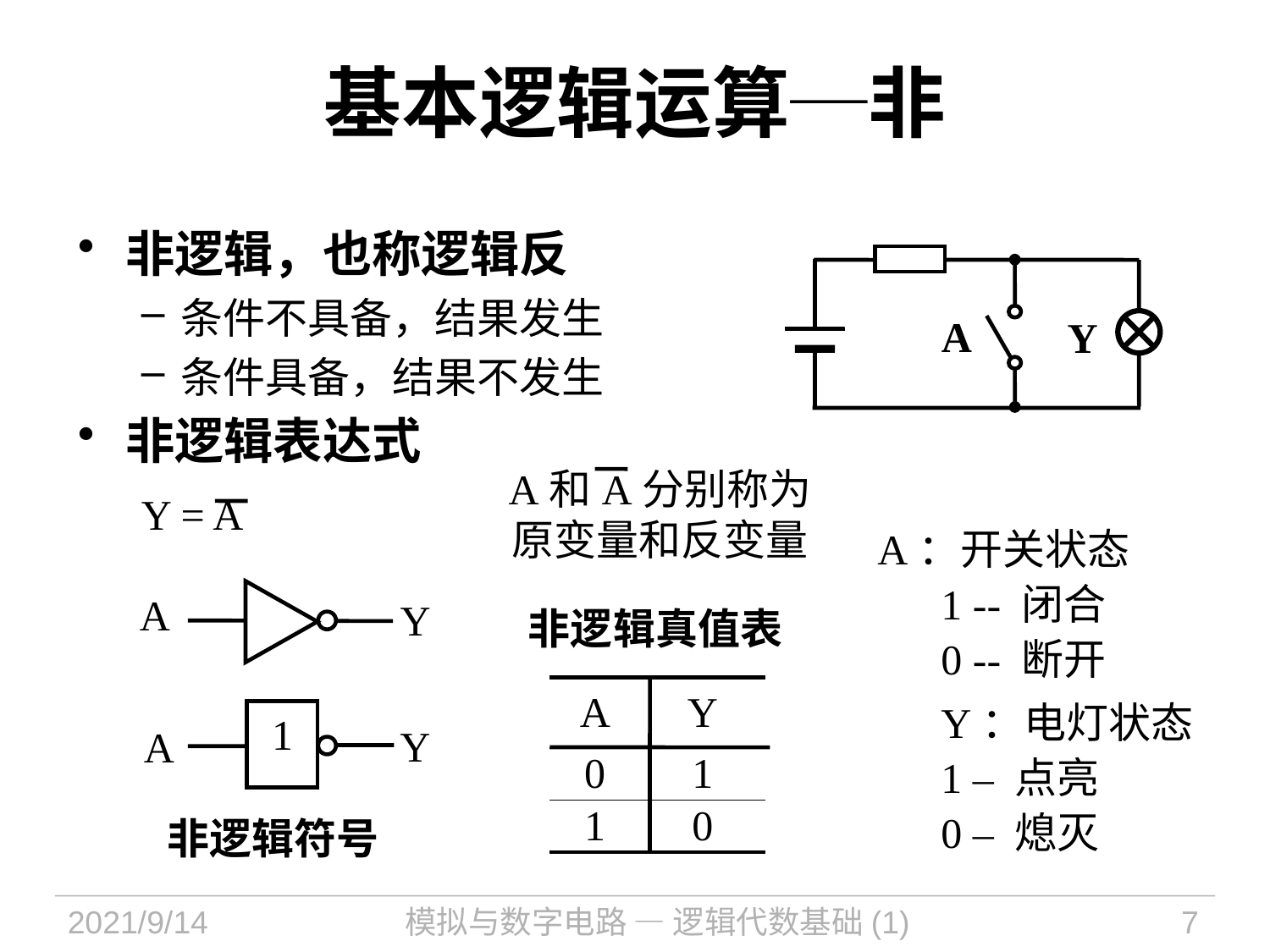

# 基本逻辑运算─非
非逻辑，也称逻辑反
条件不具备，结果发生
条件具备，结果不发生
非逻辑表达式
Y = A

Y
A

A和A分别称为原变量和反变量

A：开关状态
1 -- 闭合
0 -- 断开
Y：电灯状态
1 – 点亮
0 – 熄灭

A
Y

非逻辑真值表
| A | Y |
| --- | --- |
|  |  |
|  |  |
|  |  |
| --- | --- |
| 0 | 1 |
| 1 | 0 |

1
Y
A

非逻辑符号
2021/9/14
模拟与数字电路 — 逻辑代数基础(1)
7